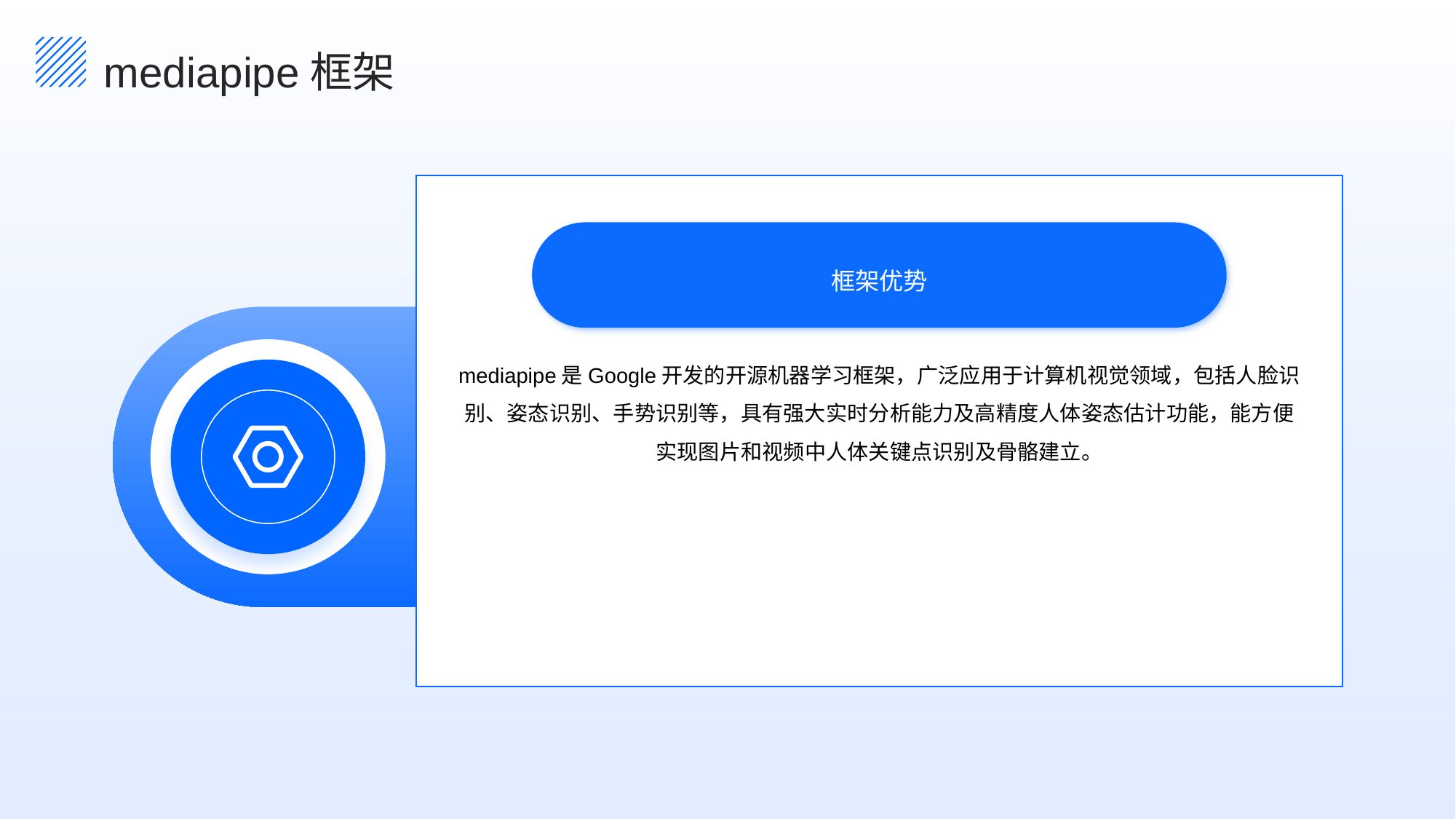

mediapipe框架

框架优势

mediapipe是Google开发的开源机器学习框架，广泛应用于计算机视觉领域，包括人脸识别、姿态识别、手势识别等，具有强大实时分析能力及高精度人体姿态估计功能，能方便实现图片和视频中人体关键点识别及骨骼建立。